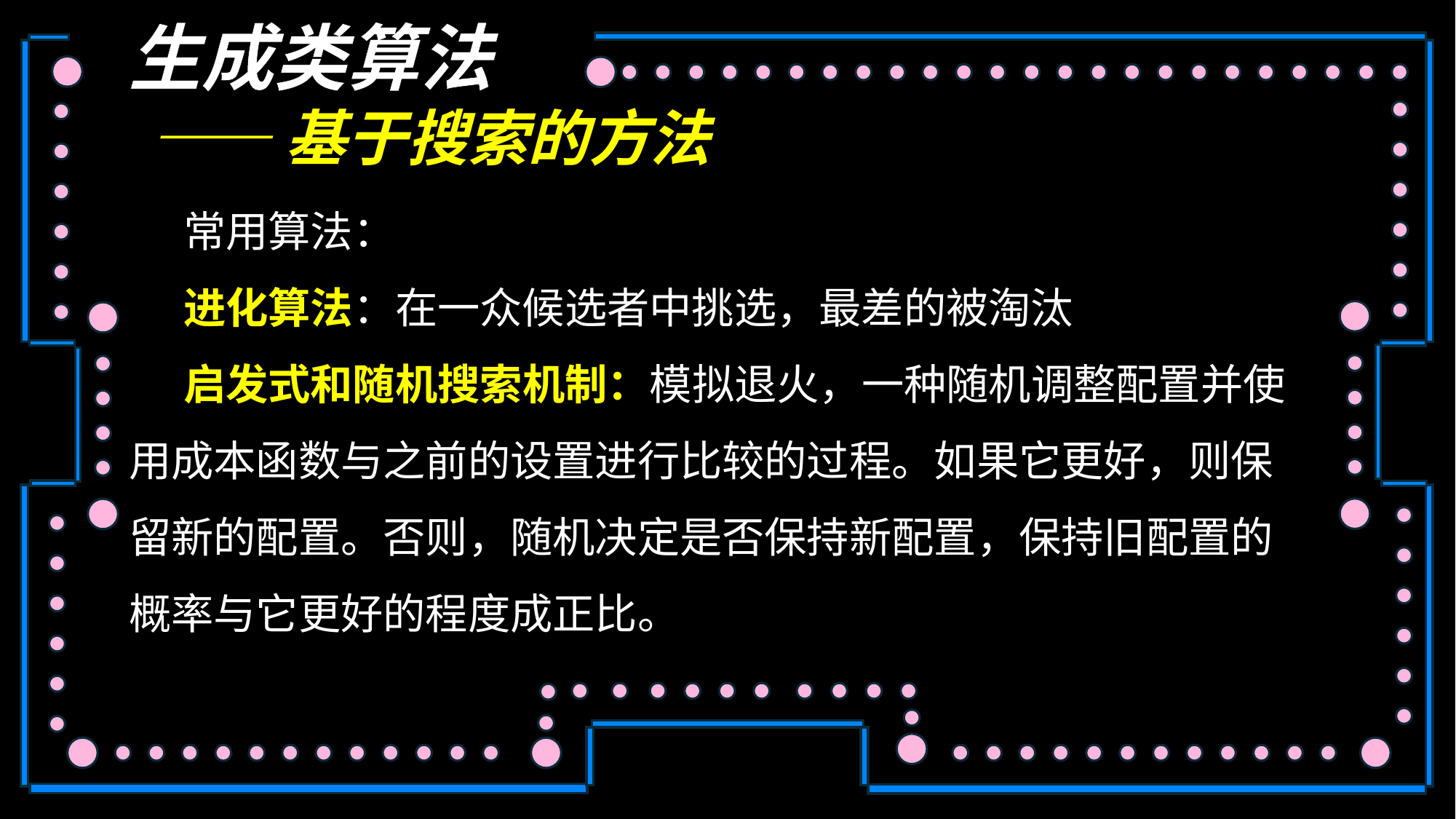

生成类算法

——基于搜索的方法

常用算法：
进化算法：在一众候选者中挑选，最差的被淘汰
启发式和随机搜索机制：模拟退火，一种随机调整配置并使用成本函数与之前的设置进行比较的过程。如果它更好，则保留新的配置。否则，随机决定是否保持新配置，保持旧配置的概率与它更好的程度成正比。